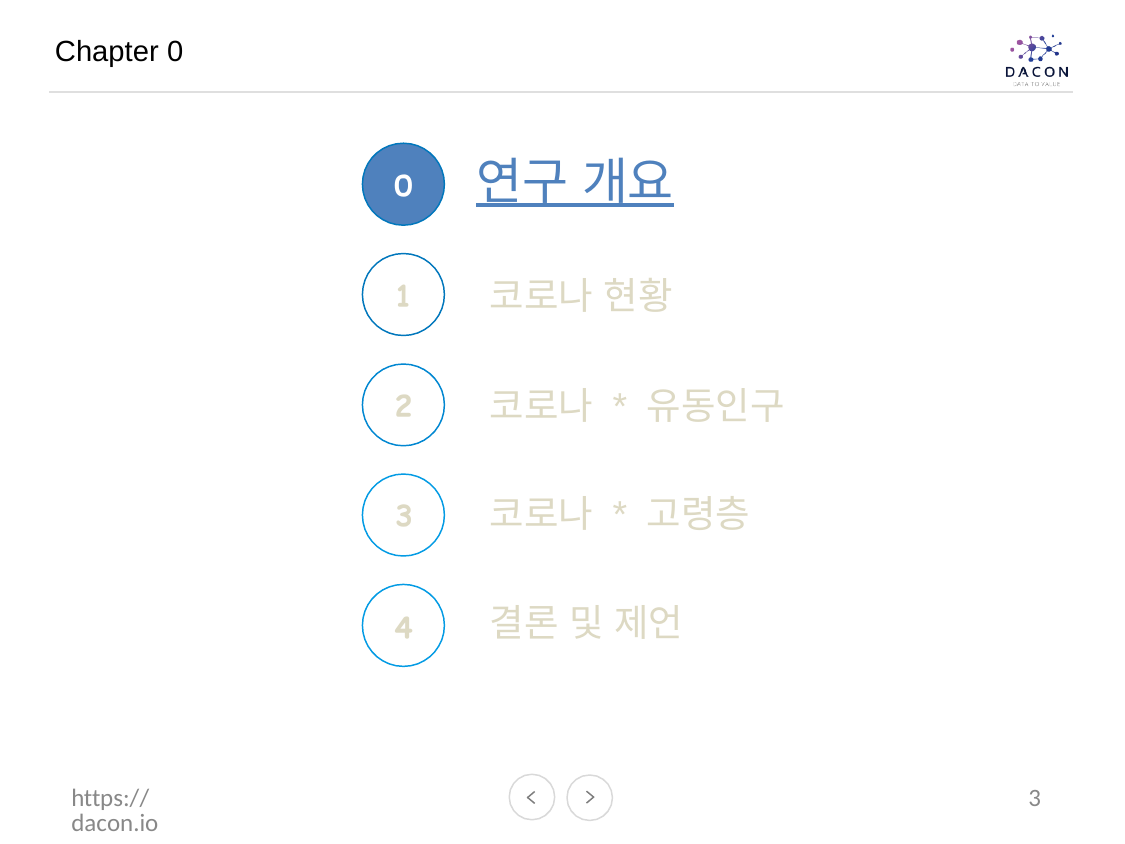

Chapter 0
연구 개요

0

코로나 현황
1

코로나 * 유동인구
2

코로나 * 고령층
3

결론 및 제언
4
https://dacon.io
3